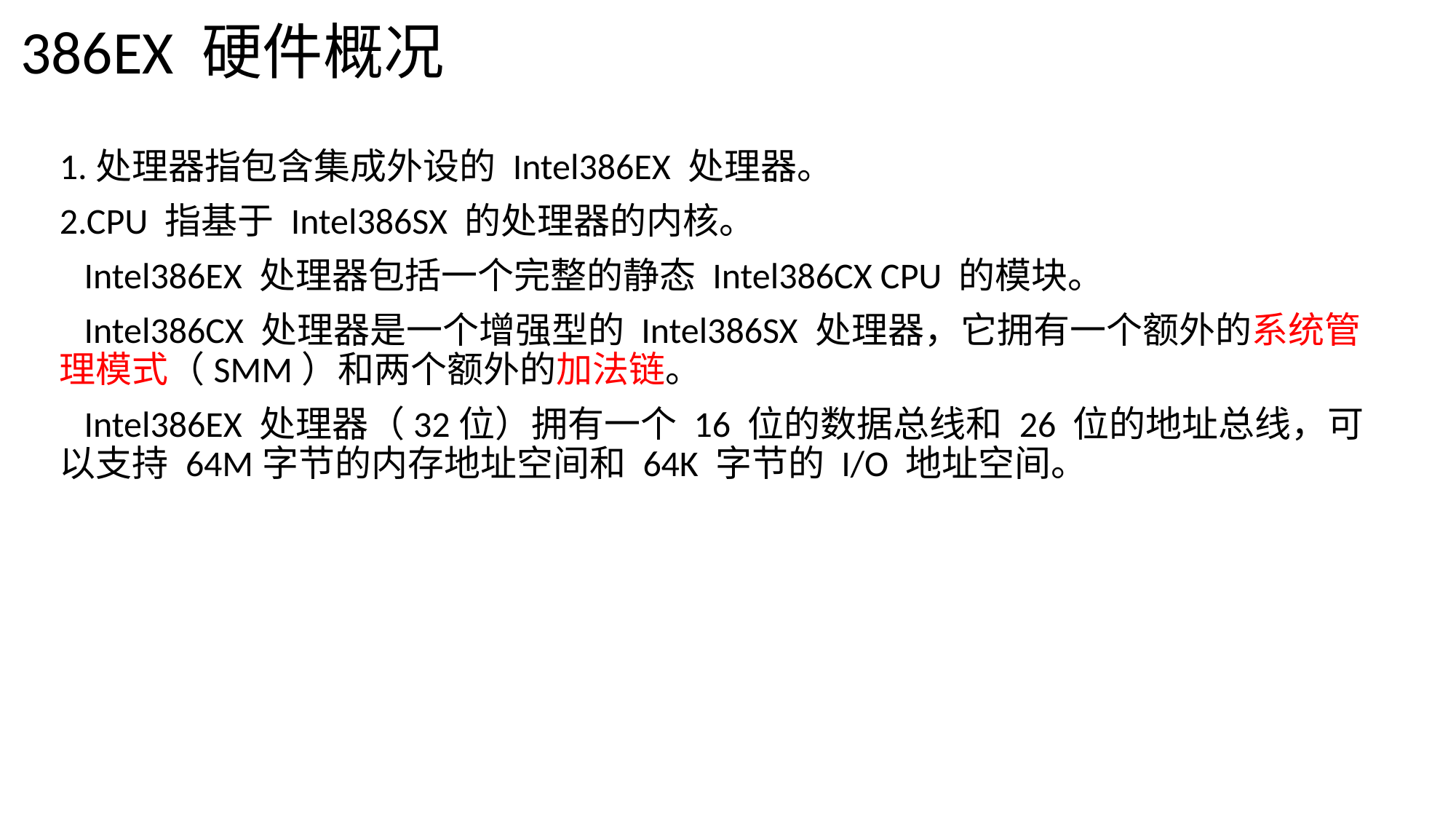

# 386EX 硬件概况
1.处理器指包含集成外设的 Intel386EX 处理器。
2.CPU 指基于 Intel386SX 的处理器的内核。
   Intel386EX 处理器包括一个完整的静态 Intel386CX CPU 的模块。
   Intel386CX 处理器是一个增强型的 Intel386SX 处理器，它拥有一个额外的系统管理模式（SMM）和两个额外的加法链。
   Intel386EX 处理器（32位）拥有一个 16 位的数据总线和 26 位的地址总线，可以支持 64M字节的内存地址空间和 64K 字节的 I/O 地址空间。